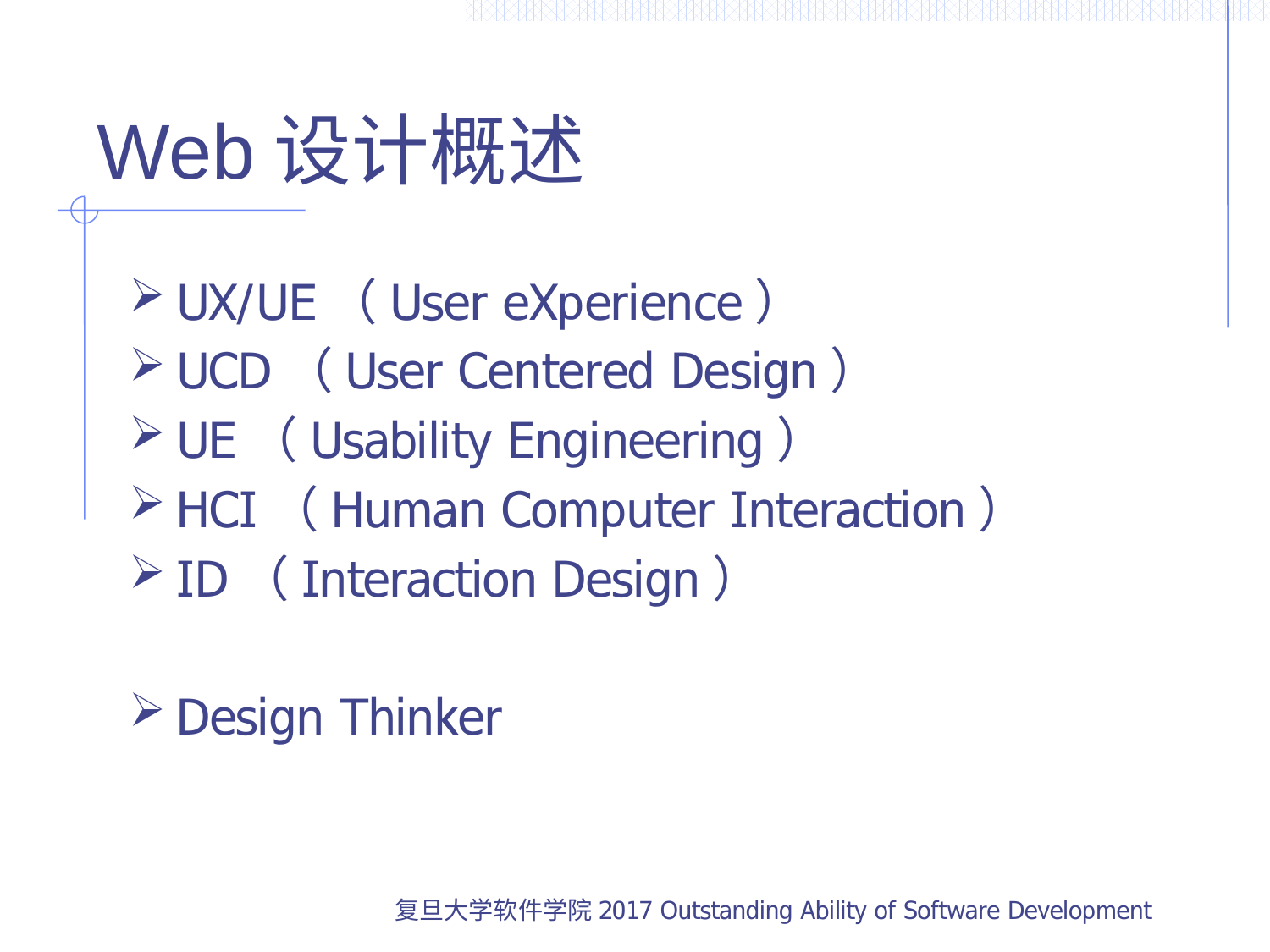

# Web设计概述
UX/UE（User eXperience）
UCD（User Centered Design）
UE（Usability Engineering）
HCI（Human Computer Interaction）
ID（Interaction Design）

Design Thinker